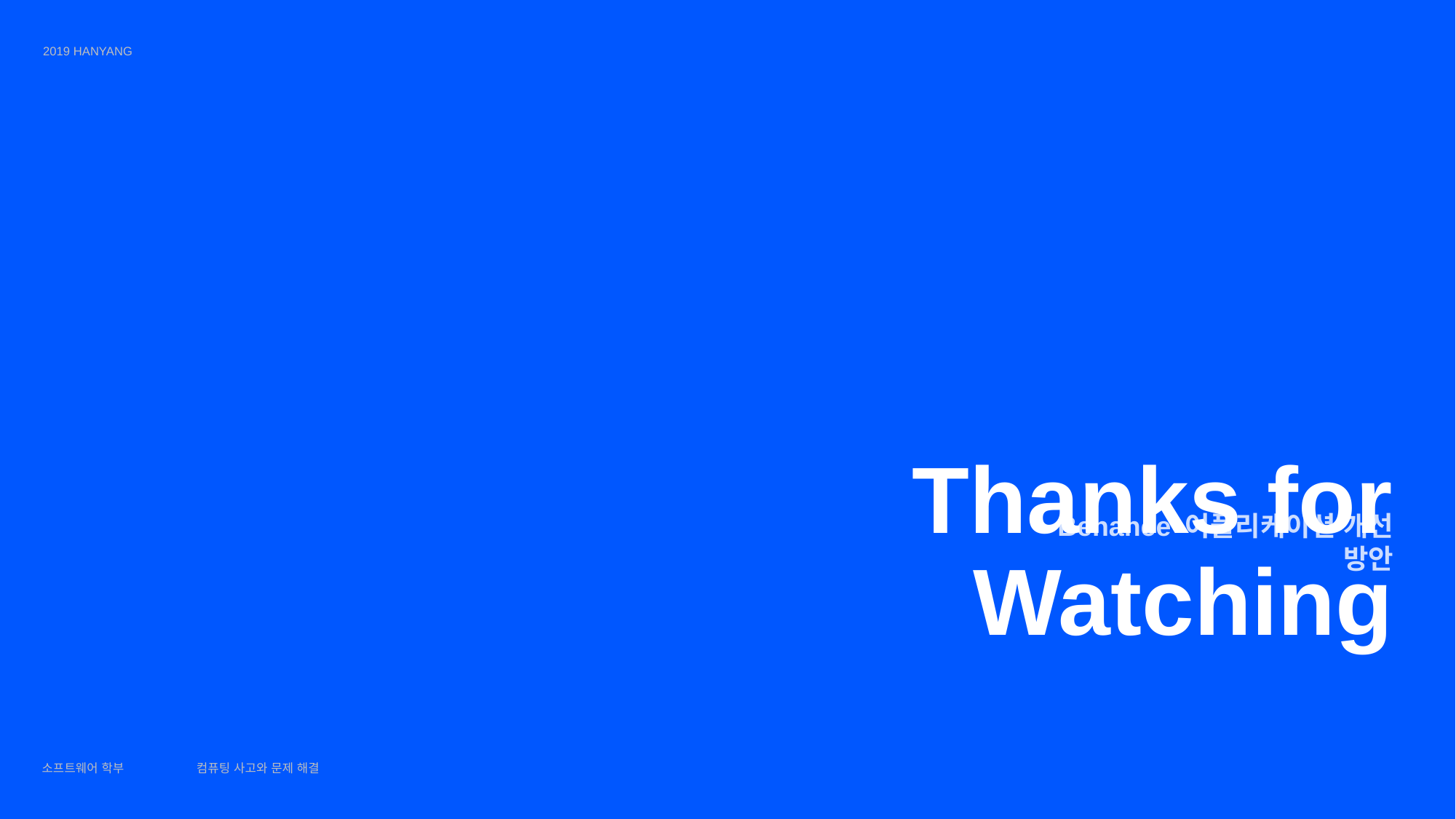

Behance 어플리케이션 개선 방안
# Thanks for Watching